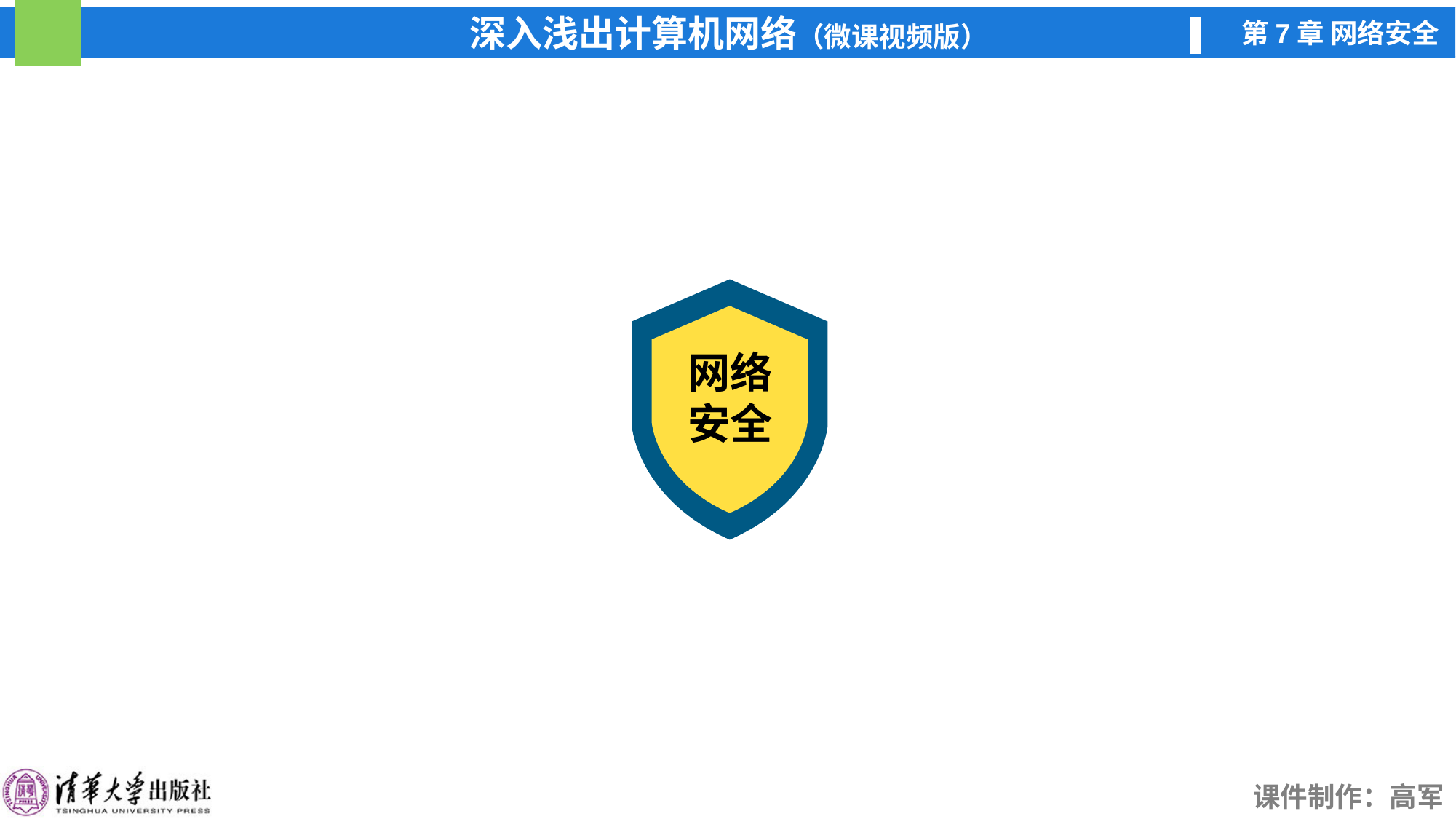

网络
安全
安全
威胁
安全
服务
安全
机制